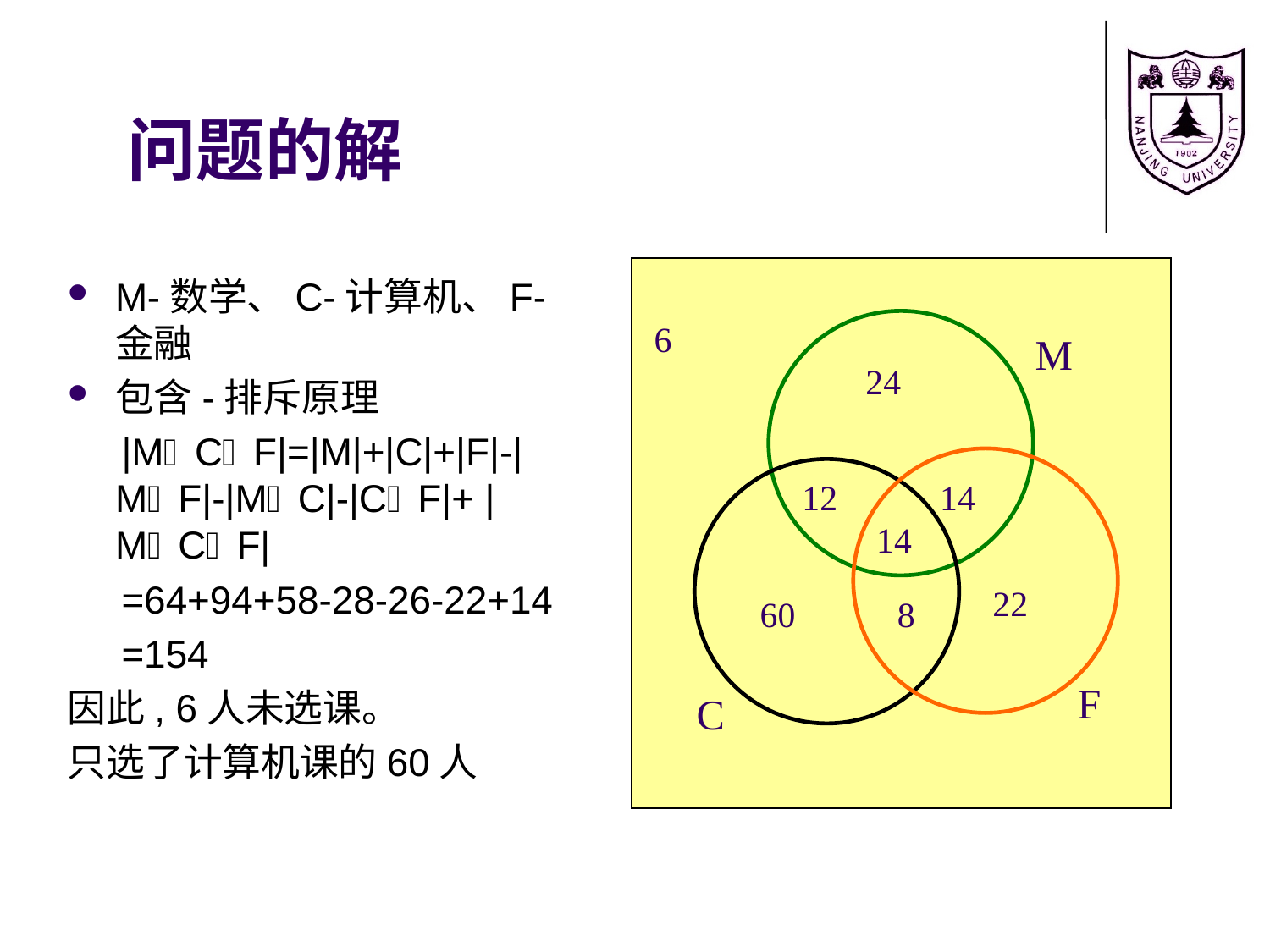

问题的解

M-数学、C-计算机、F-金融
包含-排斥原理
     |M∪C∪F|=|M|+|C|+|F|-|M∩F|-|M∩C|-|C∩F|+ |M∩C∩F|
     =64+94+58-28-26-22+14
     =154
因此, 6人未选课。
只选了计算机课的60人
6

M
24

12
14
14
22
60
8
F
C